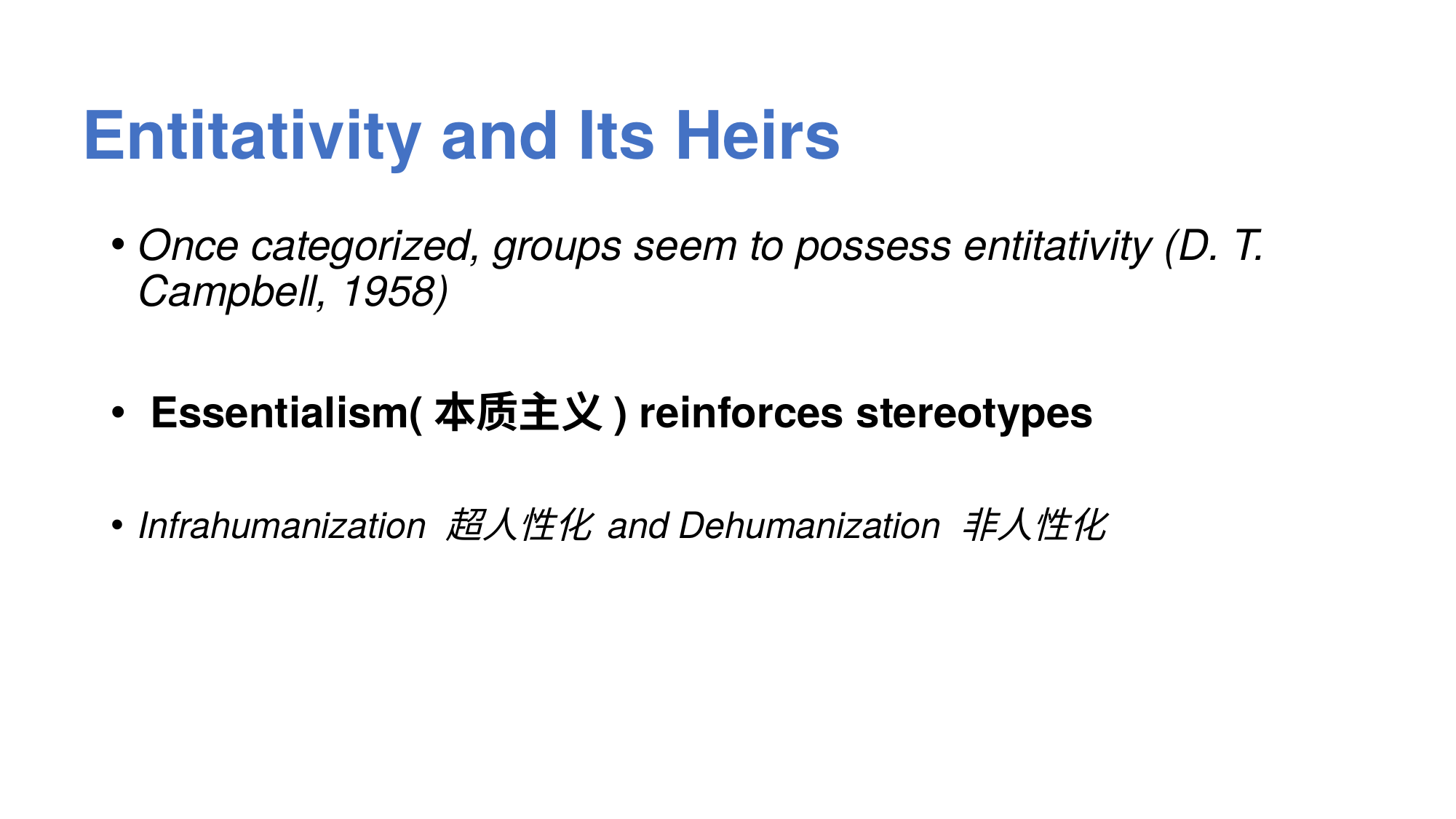

# Entitativity and Its Heirs
Once categorized, groups seem to possess entitativity (D. T. Campbell, 1958)

 Essentialism(本质主义) reinforces stereotypes

Infrahumanization 超人性化 and Dehumanization 非人性化